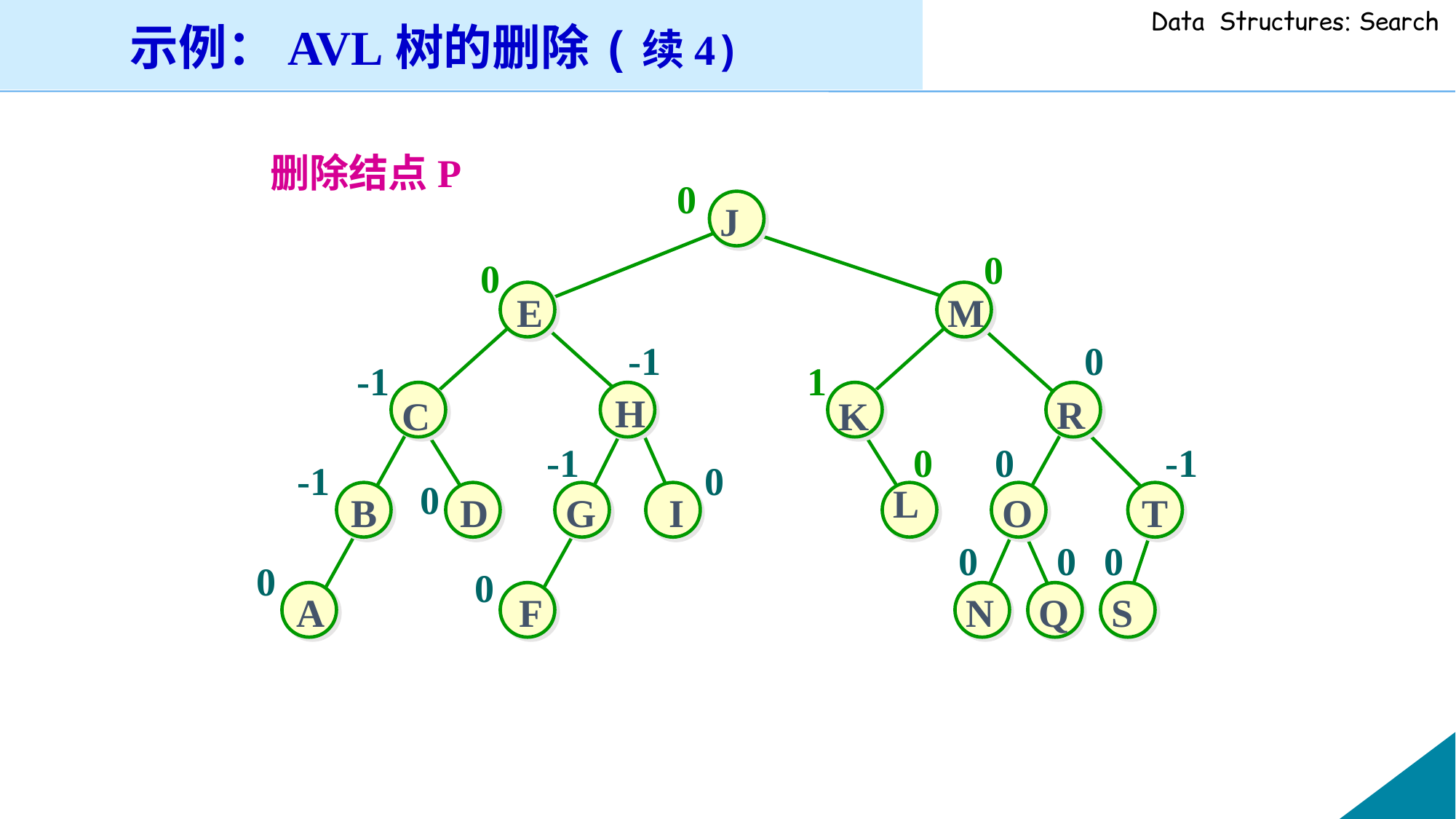

示例：AVL树的删除(续4)
删除结点P
0

J

0
0

E
M

-1
0
-1
1

H
R
C
K

-1
0
0
-1
-1
0
0
L

B
D
G
I
O
T

0
0
0
0
0

A
F
N
Q
S